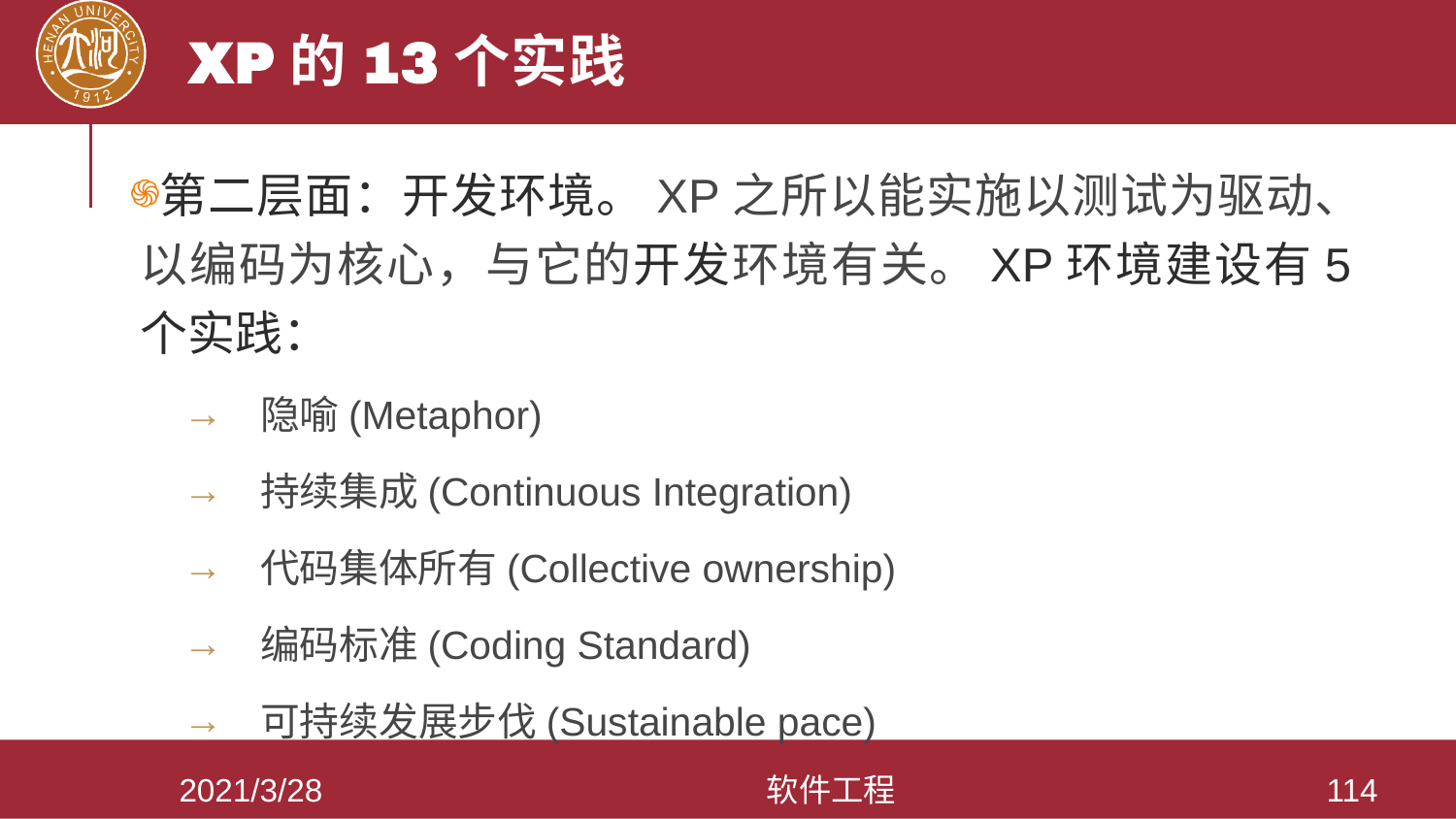

# XP的13个实践
第二层面：开发环境。XP之所以能实施以测试为驱动、以编码为核心，与它的开发环境有关。XP环境建设有5个实践：
 隐喻(Metaphor)
 持续集成(Continuous Integration)
 代码集体所有(Collective ownership)
 编码标准(Coding Standard)
 可持续发展步伐(Sustainable pace)
2021/3/28
软件工程
114